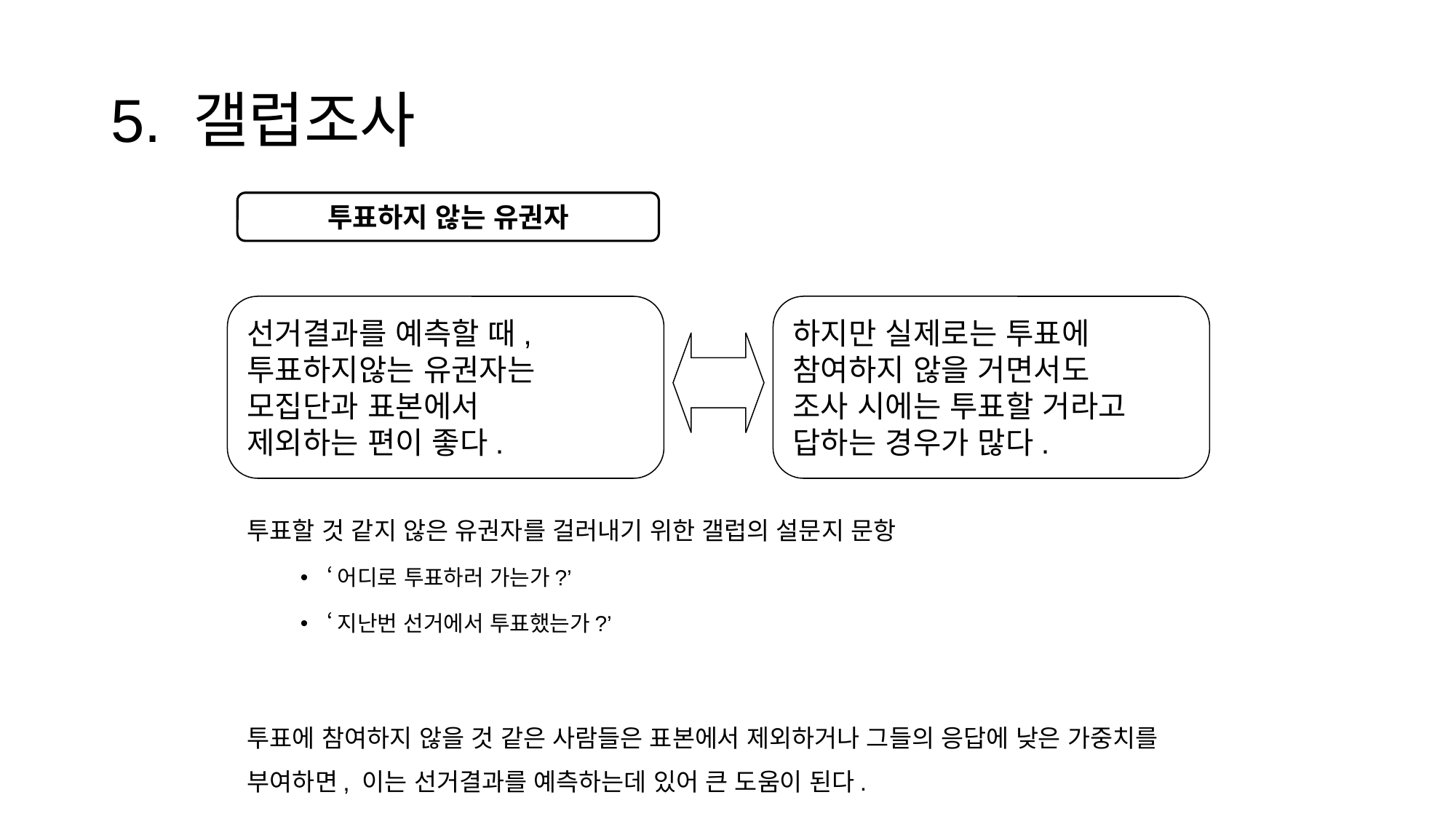

# 5. 갤럽조사

투표할 것 같지 않은 유권자를 걸러내기 위한 갤럽의 설문지 문항
‘어디로 투표하러 가는가?’
‘지난번 선거에서 투표했는가?’

투표에 참여하지 않을 것 같은 사람들은 표본에서 제외하거나 그들의 응답에 낮은 가중치를 부여하면, 이는 선거결과를 예측하는데 있어 큰 도움이 된다.

투표하지 않는 유권자
선거결과를 예측할 때,
투표하지않는 유권자는
모집단과 표본에서
제외하는 편이 좋다.
하지만 실제로는 투표에
참여하지 않을 거면서도
조사 시에는 투표할 거라고
답하는 경우가 많다.